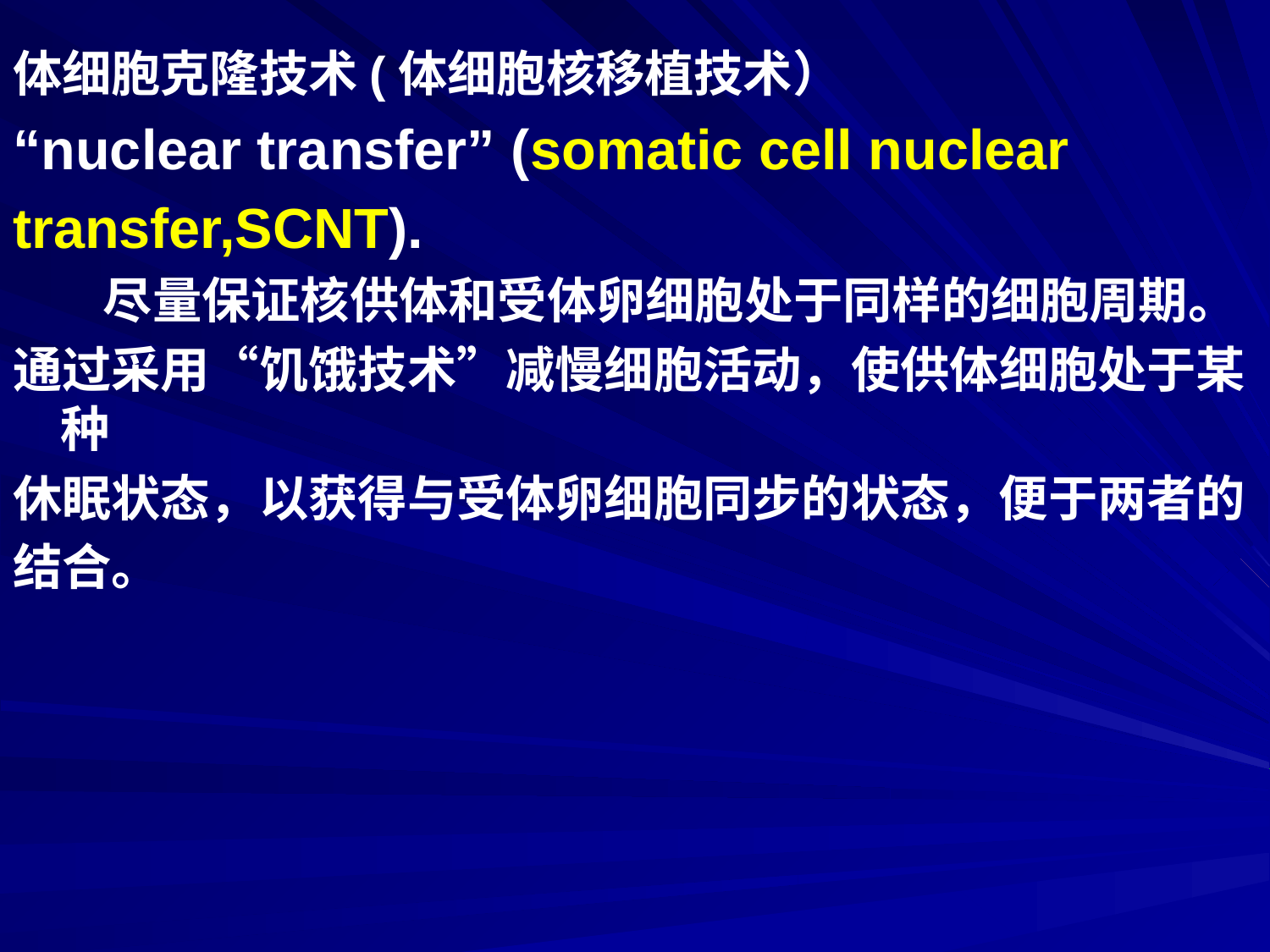

体细胞克隆技术(体细胞核移植技术）
“nuclear transfer” (somatic cell nuclear
transfer,SCNT).
       尽量保证核供体和受体卵细胞处于同样的细胞周期。
通过采用“饥饿技术”减慢细胞活动，使供体细胞处于某种
休眠状态，以获得与受体卵细胞同步的状态，便于两者的
结合。